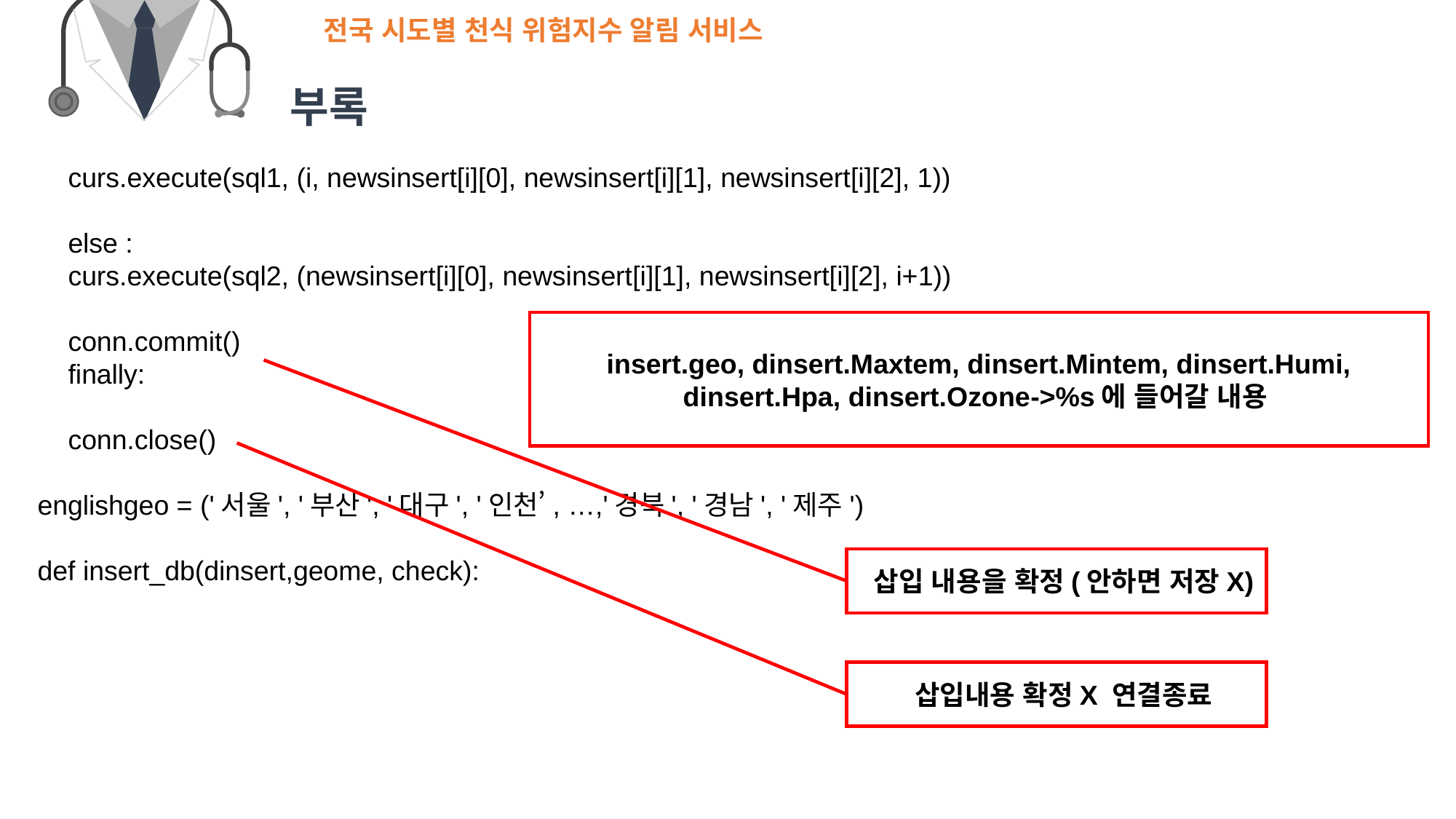

전국 시도별 천식 위험지수 알림 서비스
부록
    curs.execute(sql1, (i, newsinsert[i][0], newsinsert[i][1], newsinsert[i][2], 1))

    else :
    curs.execute(sql2, (newsinsert[i][0], newsinsert[i][1], newsinsert[i][2], i+1))

    conn.commit()
    finally:

    conn.close()

englishgeo = ('서울', '부산', '대구', '인천’, …,'경북', '경남', '제주')

def insert_db(dinsert,geome, check):

insert.geo, dinsert.Maxtem, dinsert.Mintem, dinsert.Humi, dinsert.Hpa, dinsert.Ozone->%s에 들어갈 내용
 삽입 내용을 확정(안하면 저장X)
 삽입내용 확정X 연결종료